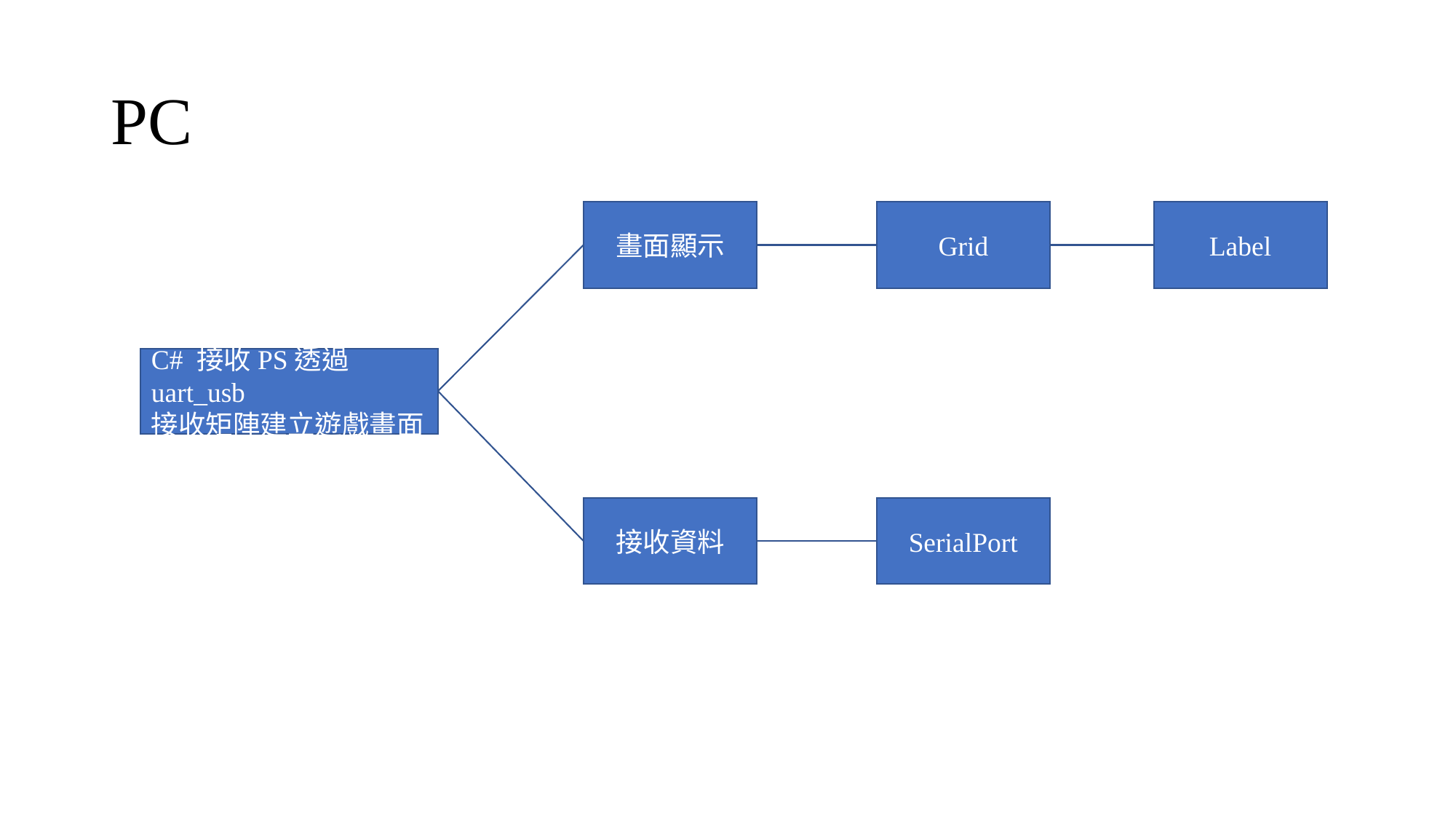

# PC
畫面顯示
Grid
Label
C# 接收PS透過uart_usb
接收矩陣建立遊戲畫面
接收資料
SerialPort